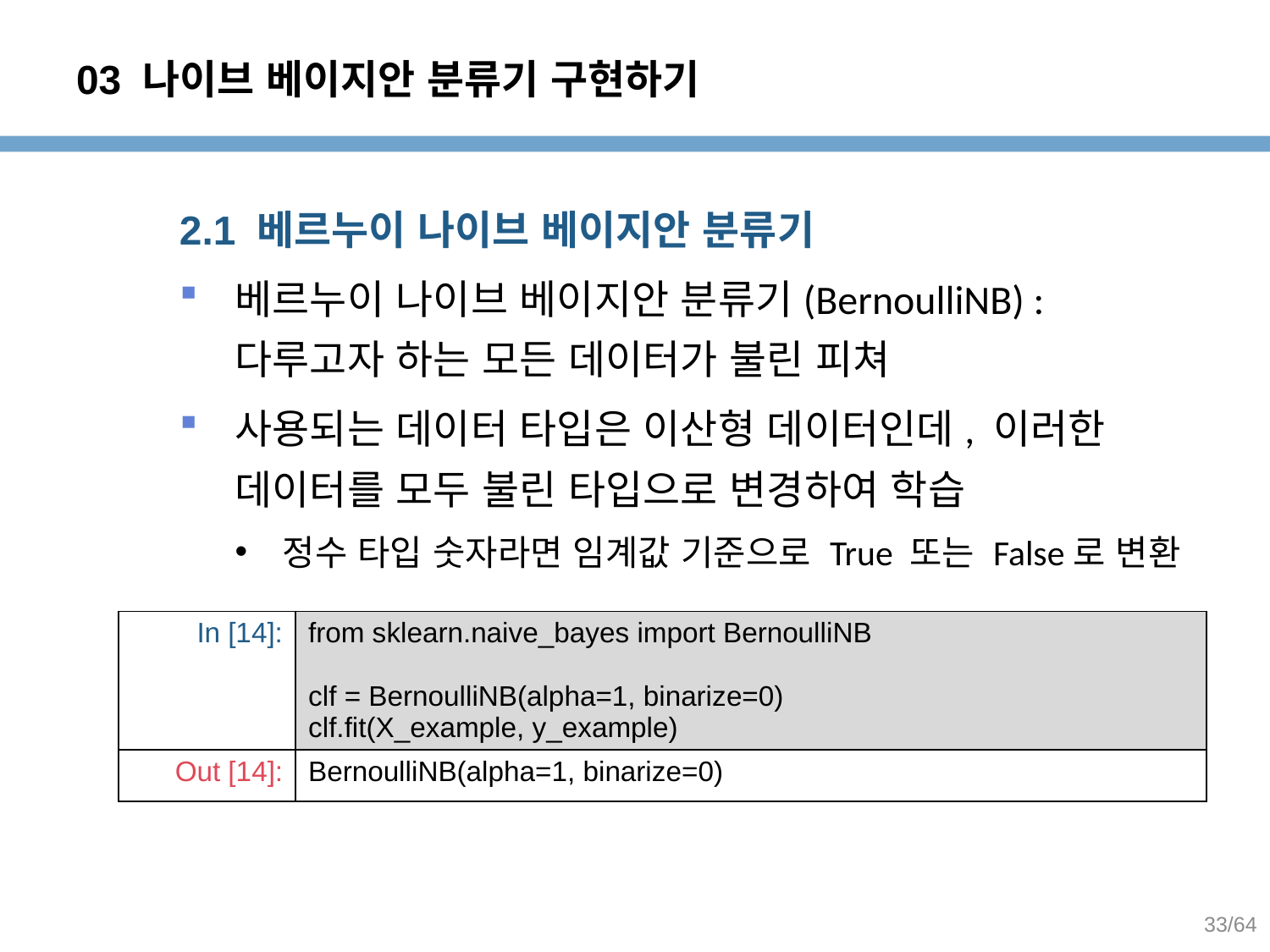

# 03 나이브 베이지안 분류기 구현하기
2.1 베르누이 나이브 베이지안 분류기
베르누이 나이브 베이지안 분류기(BernoulliNB) : 다루고자 하는 모든 데이터가 불린 피쳐
사용되는 데이터 타입은 이산형 데이터인데, 이러한 데이터를 모두 불린 타입으로 변경하여 학습
정수 타입 숫자라면 임계값 기준으로 True 또는 False로 변환

| In [14]: | from sklearn.naive\_bayes import BernoulliNB clf = BernoulliNB(alpha=1, binarize=0) clf.fit(X\_example, y\_example) |
| --- | --- |
| Out [14]: | BernoulliNB(alpha=1, binarize=0) |
33/64